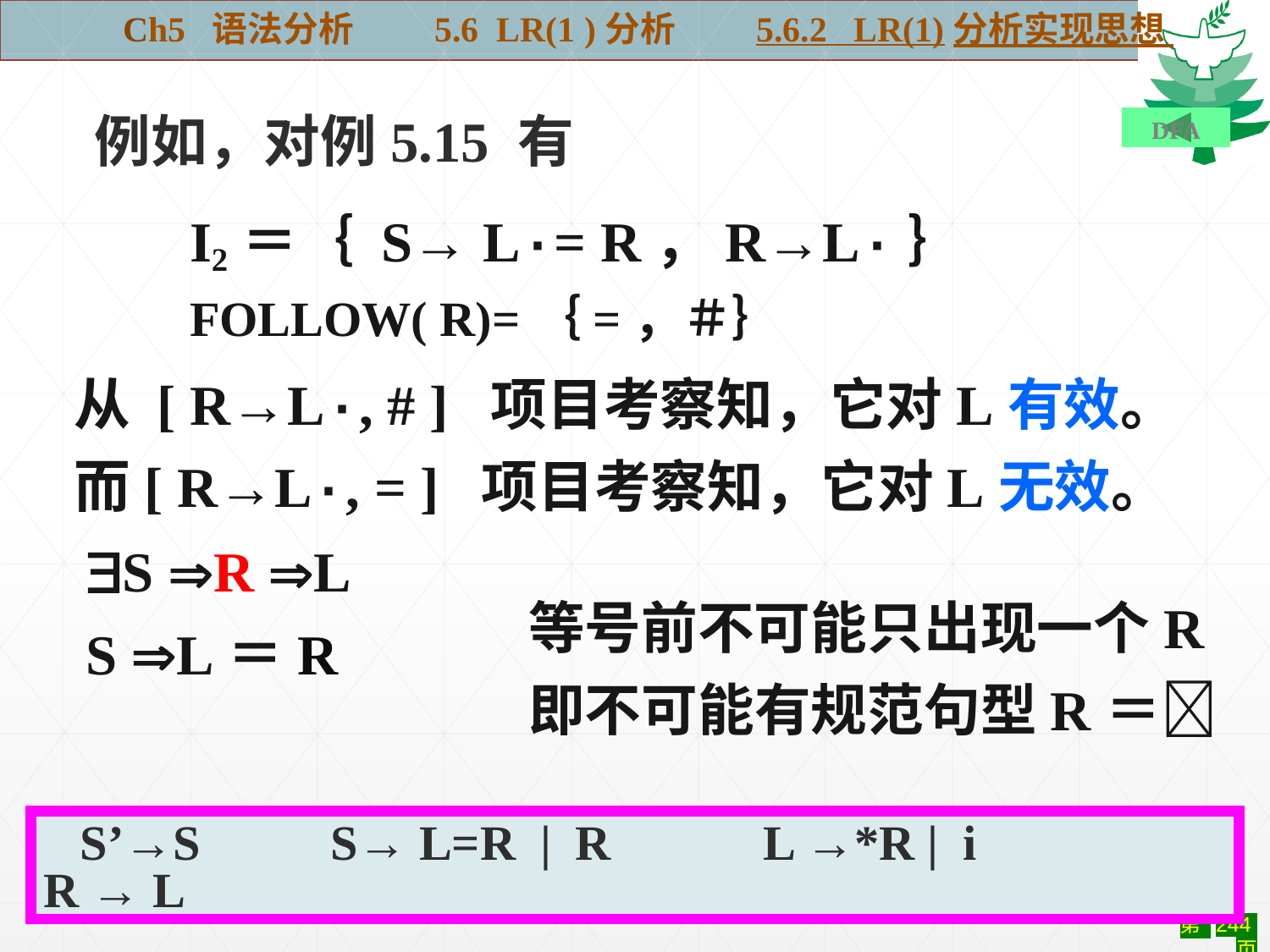

Ch5  语法分析         5.6  LR(1 )分析         5.6.2   LR(1)分析实现思想
例如，对例5.15 有
DFA
I2＝｛ S→ L·= R，R→L·｝
FOLLOW( R)=｛=，＃｝
从 [ R→L·, # ]  项目考察知，它对L有效。
而[ R→L·, = ]  项目考察知，它对L无效。
∃S ⇒R ⇒L
S ⇒L＝R
等号前不可能只出现一个R
即不可能有规范句型R＝ω
   S’→S　     S→ L=R  |  R　       L →*R |  i　    　　R → L